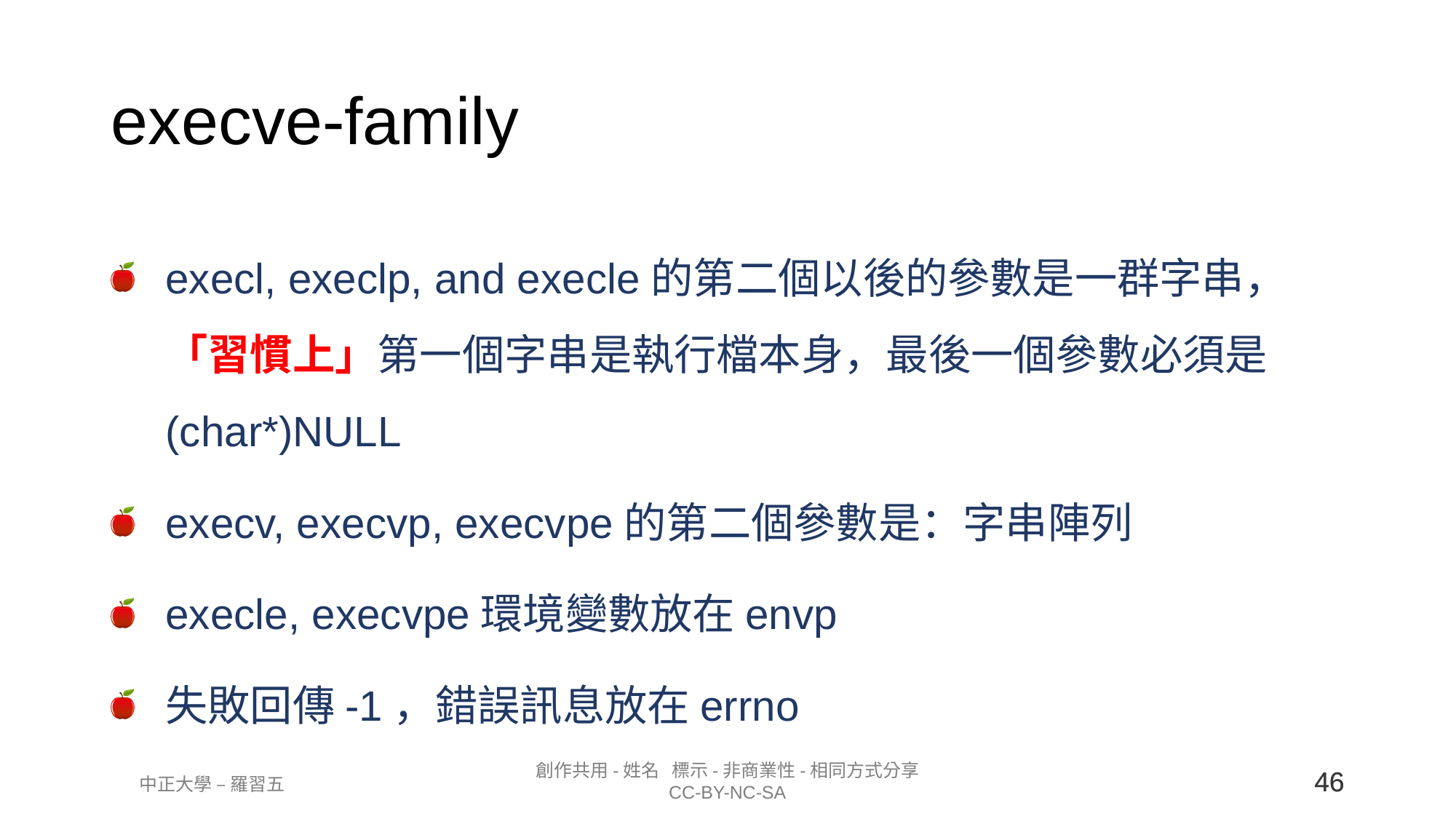

# execve-family
execl, execlp, and execle的第二個以後的參數是一群字串，「習慣上」第一個字串是執行檔本身，最後一個參數必須是(char*)NULL
execv, execvp, execvpe的第二個參數是：字串陣列
execle, execvpe環境變數放在envp
失敗回傳-1，錯誤訊息放在errno